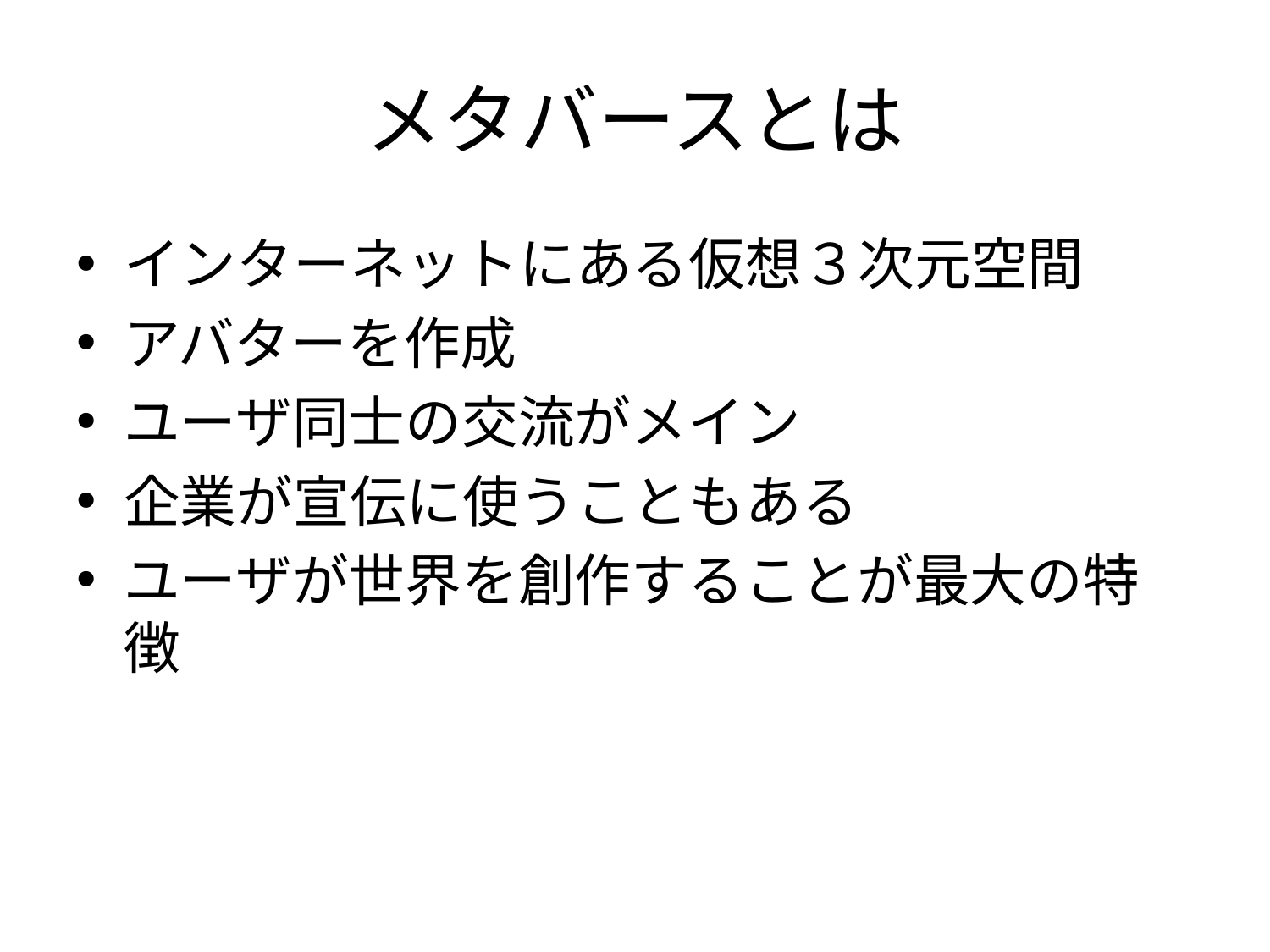

# メタバースとは
インターネットにある仮想３次元空間
アバターを作成
ユーザ同士の交流がメイン
企業が宣伝に使うこともある
ユーザが世界を創作することが最大の特徴